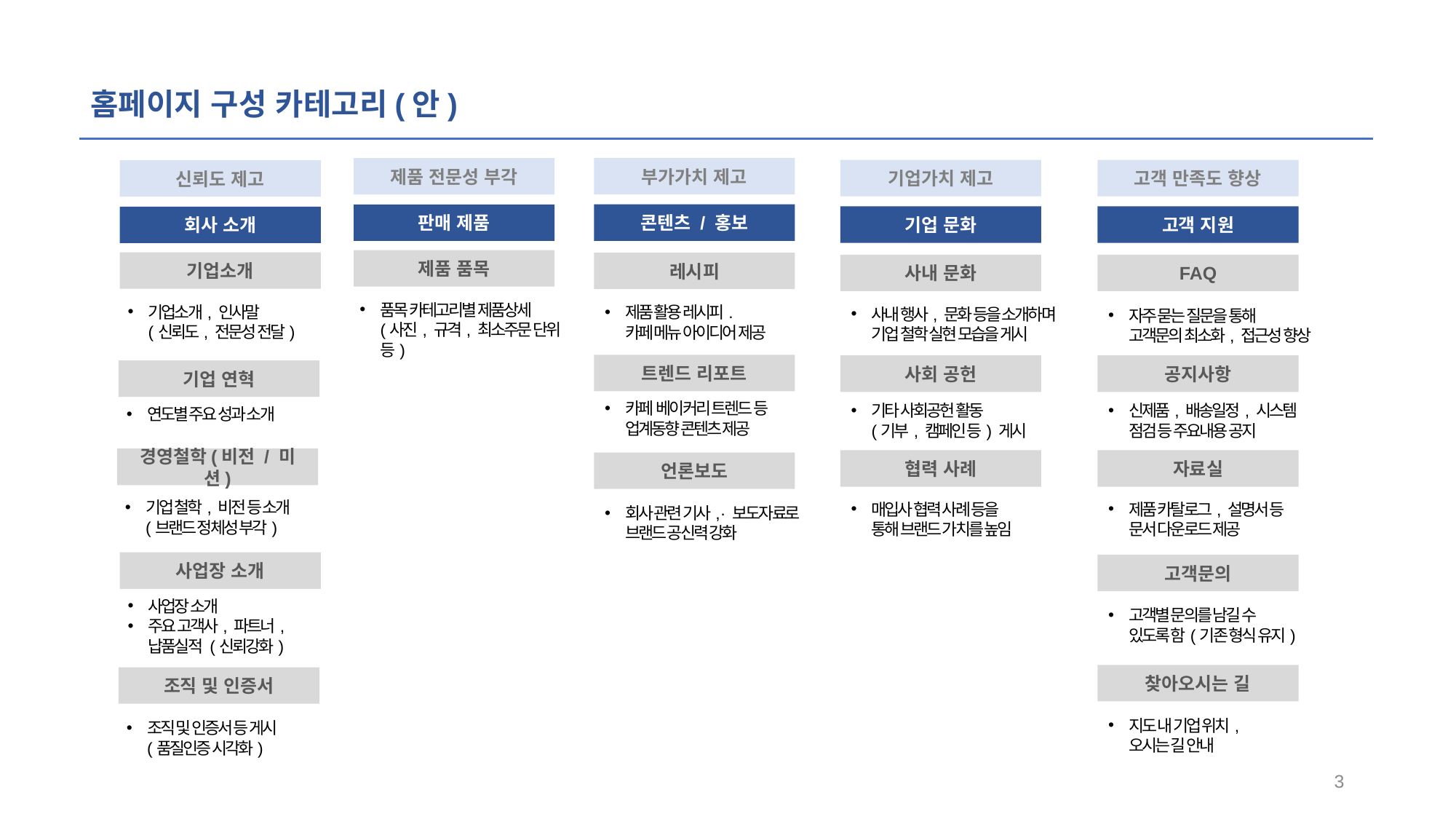

홈페이지 구성 카테고리(안)
부가가치 제고
제품 전문성 부각
기업가치 제고
고객 만족도 향상
신뢰도 제고
콘텐츠 / 홍보
판매 제품
기업 문화
고객 지원
회사 소개
제품 품목
기업소개
레시피
사내 문화
FAQ
품목 카테고리별 제품상세
(사진, 규격, 최소주문 단위 등)
기업소개, 인사말
(신뢰도, 전문성 전달)
제품 활용 레시피.
카페 메뉴 아이디어 제공
사내 행사, 문화 등을 소개하며
기업 철학 실현 모습을 게시
자주 묻는 질문을 통해
고객문의 최소화, 접근성 향상
트렌드 리포트
사회 공헌
공지사항
기업 연혁
카페 베이커리 트렌드 등
업계동향 콘텐츠 제공
기타 사회공헌 활동
(기부, 캠페인 등) 게시
신제품, 배송일정, 시스템 점검 등 주요내용 공지
연도별 주요 성과 소개
경영철학(비전 / 미션)
협력 사례
자료실
언론보도
기업 철학, 비전 등 소개
(브랜드 정체성 부각)
매입사 협력 사례 등을
통해 브랜드 가치를 높임
제품 카탈로그, 설명서 등
문서 다운로드 제공
회사 관련 기사, · 보도자료로
브랜드 공신력 강화
사업장 소개
고객문의
사업장 소개
주요 고객사, 파트너,
납품실적 (신뢰강화)
고객별 문의를 남길 수
있도록 함(기존 형식 유지)
찾아오시는 길
조직 및 인증서
지도 내 기업 위치,
오시는 길 안내
조직 및 인증서 등 게시
(품질인증 시각화)
3